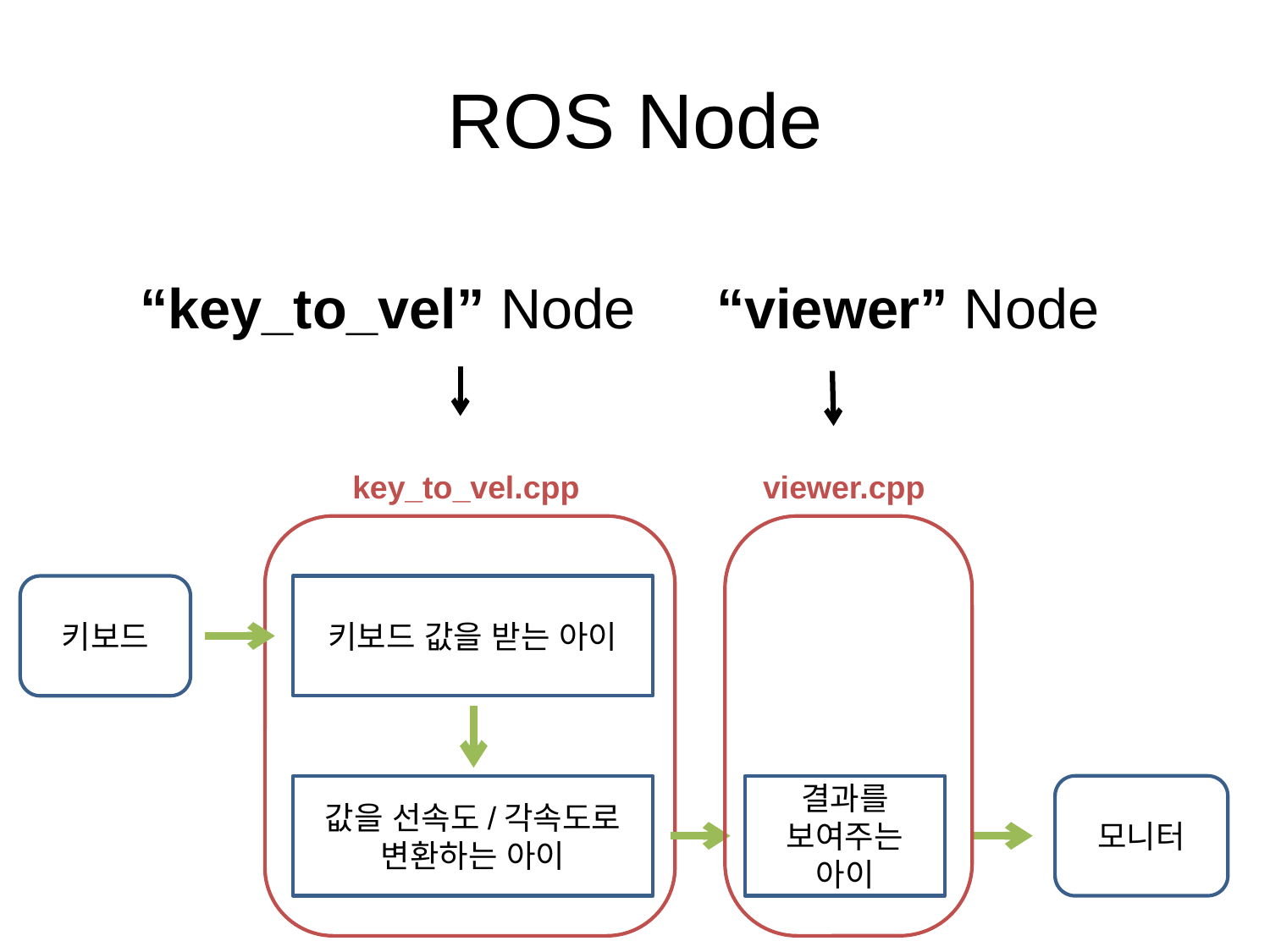

# ROS Node
“viewer” Node
“key_to_vel” Node
key_to_vel.cpp
viewer.cpp

키보드
키보드 값을 받는 아이
값을 선속도/각속도로
변환하는 아이
결과를 보여주는 아이
모니터